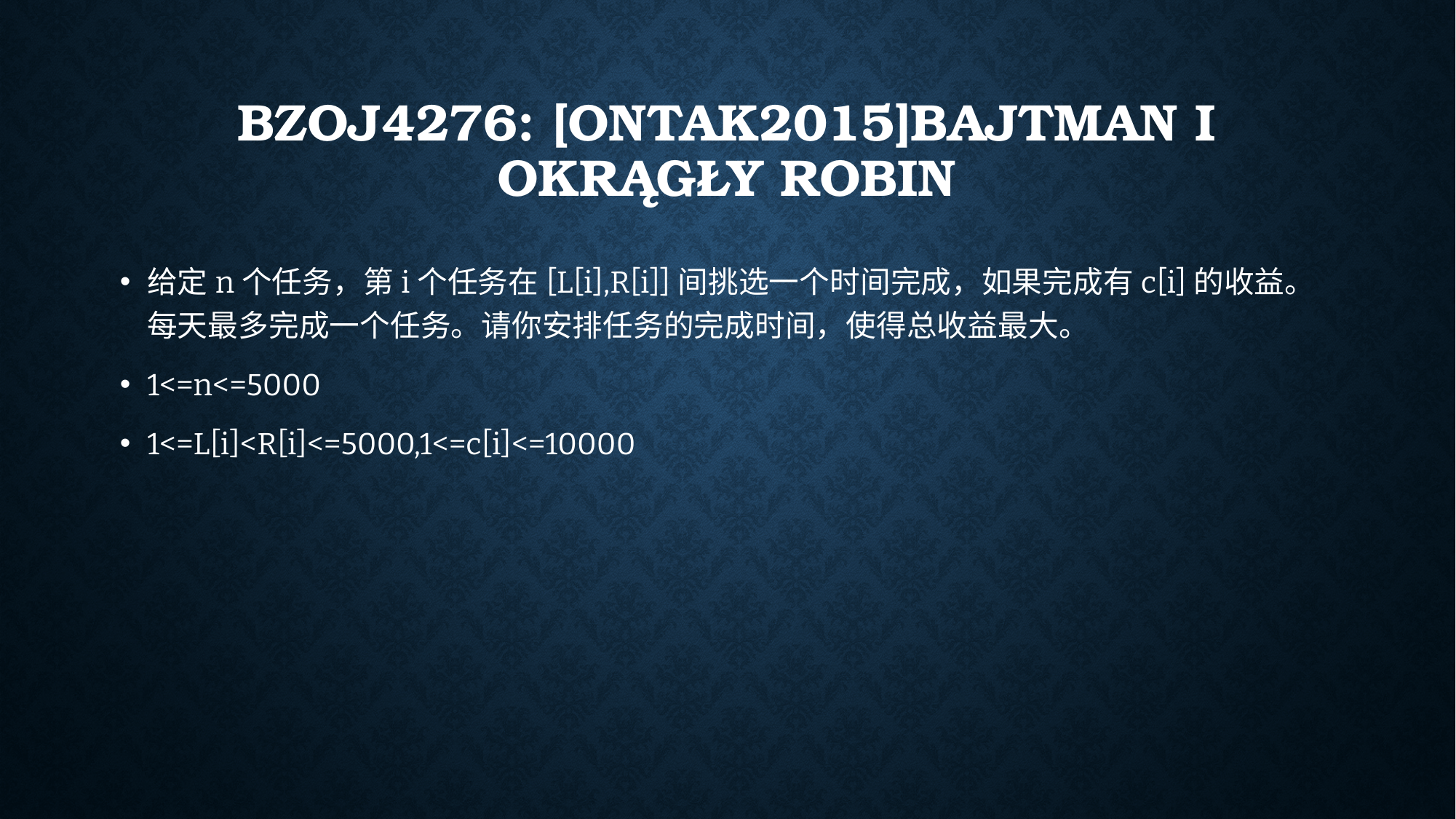

# BZOJ4276: [ONTAK2015]Bajtman i Okrągły Robin
给定n个任务，第i个任务在[L[i],R[i]]间挑选一个时间完成，如果完成有c[i]的收益。每天最多完成一个任务。请你安排任务的完成时间，使得总收益最大。
1<=n<=5000
1<=L[i]<R[i]<=5000,1<=c[i]<=10000